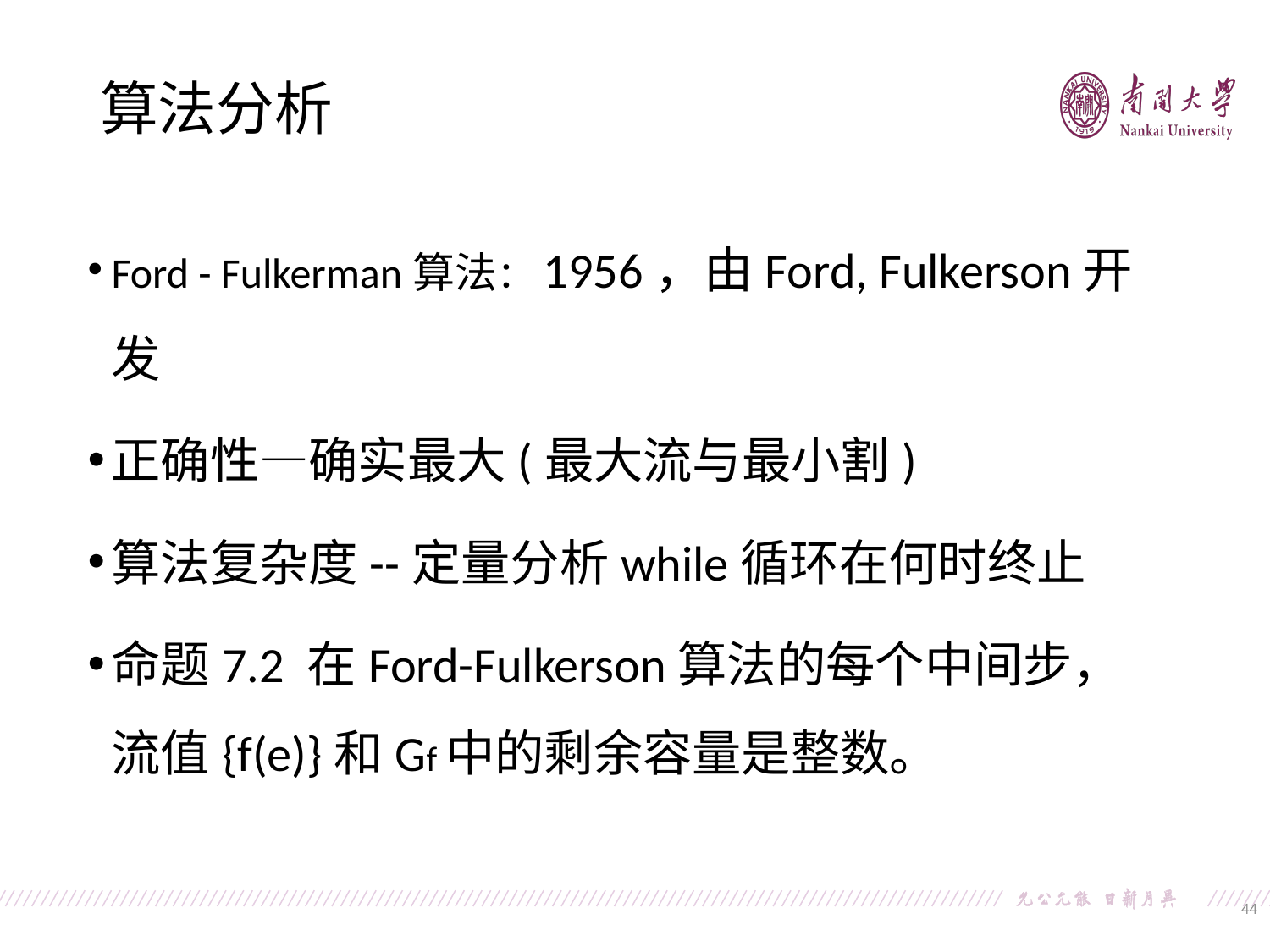

算法分析
Ford - Fulkerman算法：1956，由Ford, Fulkerson开发
正确性—确实最大(最大流与最小割)
算法复杂度--定量分析while循环在何时终止
命题7.2 在Ford-Fulkerson算法的每个中间步，流值{f(e)}和Gf中的剩余容量是整数。
44